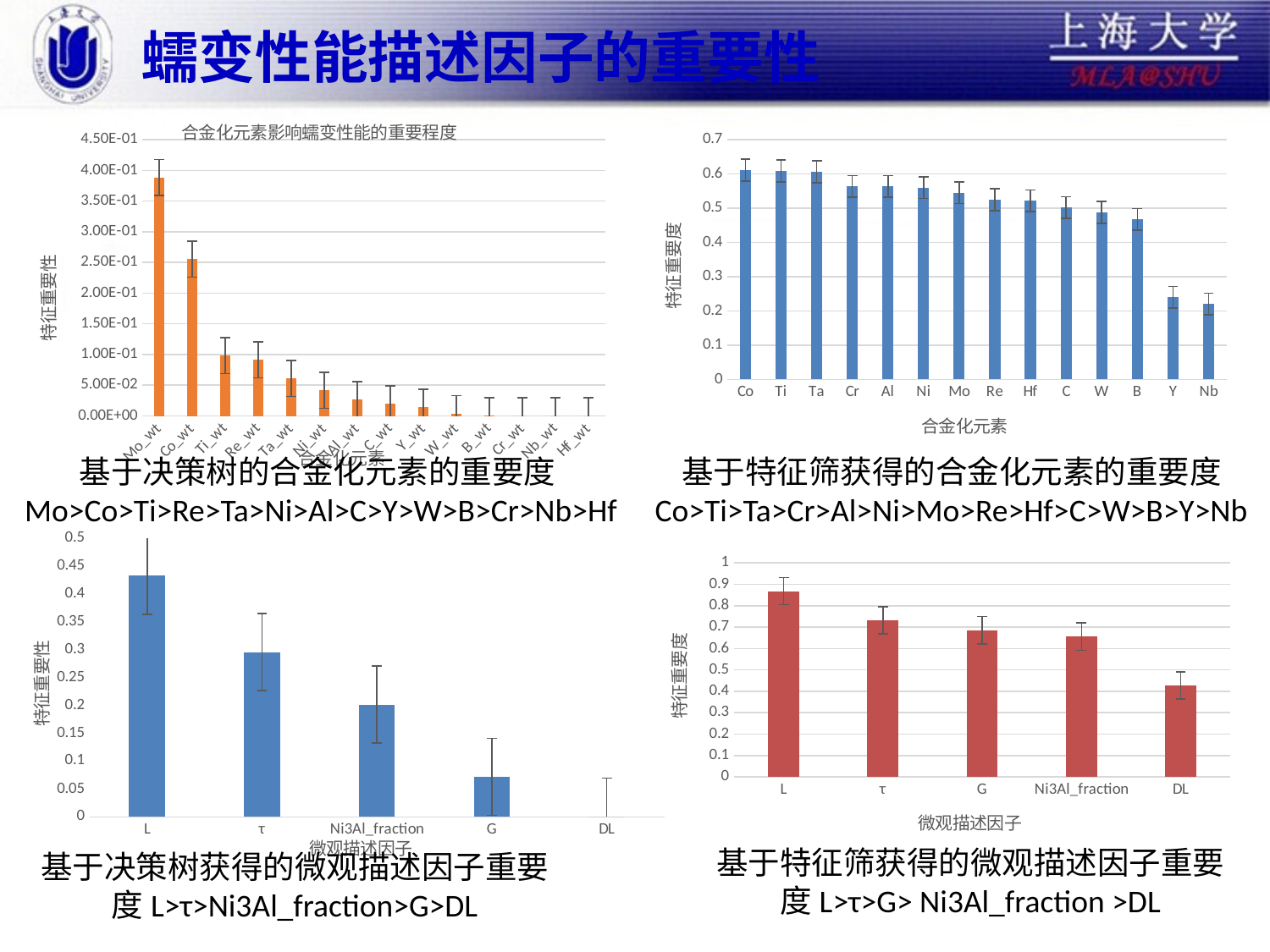

# 蠕变性能描述因子的重要性

### Chart: 合金化元素影响蠕变性能的重要程度

| Category |  |
|---|---|
| Mo_wt | 0.388146227 |
| Co_wt | 0.255304812 |
| Ti_wt | 0.0985324649 |
| Re_wt | 0.0914886485 |
| Ta_wt | 0.0609342543 |
| Ni_wt | 0.0417136405 |
| Al_wt | 0.0263200668 |
| C_wt | 0.0193377811 |
| Y_wt | 0.0139357007 |
| W_wt | 0.00394001388 |
| B_wt | 0.000346390184 |
| Cr_wt | 0.0 |
| Nb_wt | 0.0 |
| Hf_wt | 0.0 |

### Chart

| Category |  |
|---|---|
| Co | 0.6116110477725079 |
| Ti | 0.6091583593579998 |
| Ta | 0.606634601315899 |
| Cr | 0.5638972874012264 |
| Al | 0.5637249848764991 |
| Ni | 0.560426919358214 |
| Mo | 0.545172216499913 |
| Re | 0.5250957051422722 |
| Hf | 0.521555313333558 |
| C | 0.502254400361851 |
| W | 0.4882668299064991 |
| B | 0.467170741894593 |
| Y | 0.24 |
| Nb | 0.22 |
基于特征筛获得的合金化元素的重要度
Co>Ti>Ta>Cr>Al>Ni>Mo>Re>Hf>C>W>B>Y>Nb
基于决策树的合金化元素的重要度Mo>Co>Ti>Re>Ta>Ni>Al>C>Y>W>B>Cr>Nb>Hf

### Chart

| Category |  |
|---|---|
| L | 0.43202512 |
| τ | 0.29525277 |
| Ni3Al_fraction | 0.20126854 |
| G | 0.07145356 |
| DL | 0.0 |

### Chart

| Category |  |
|---|---|
| L | 0.868 |
| τ | 0.732 |
| G | 0.6856715975281555 |
| Ni3Al_fraction | 0.656 |
| DL | 0.4272620634821129 |
基于特征筛获得的微观描述因子重要度L>τ>G> Ni3Al_fraction >DL
基于决策树获得的微观描述因子重要度L>τ>Ni3Al_fraction>G>DL